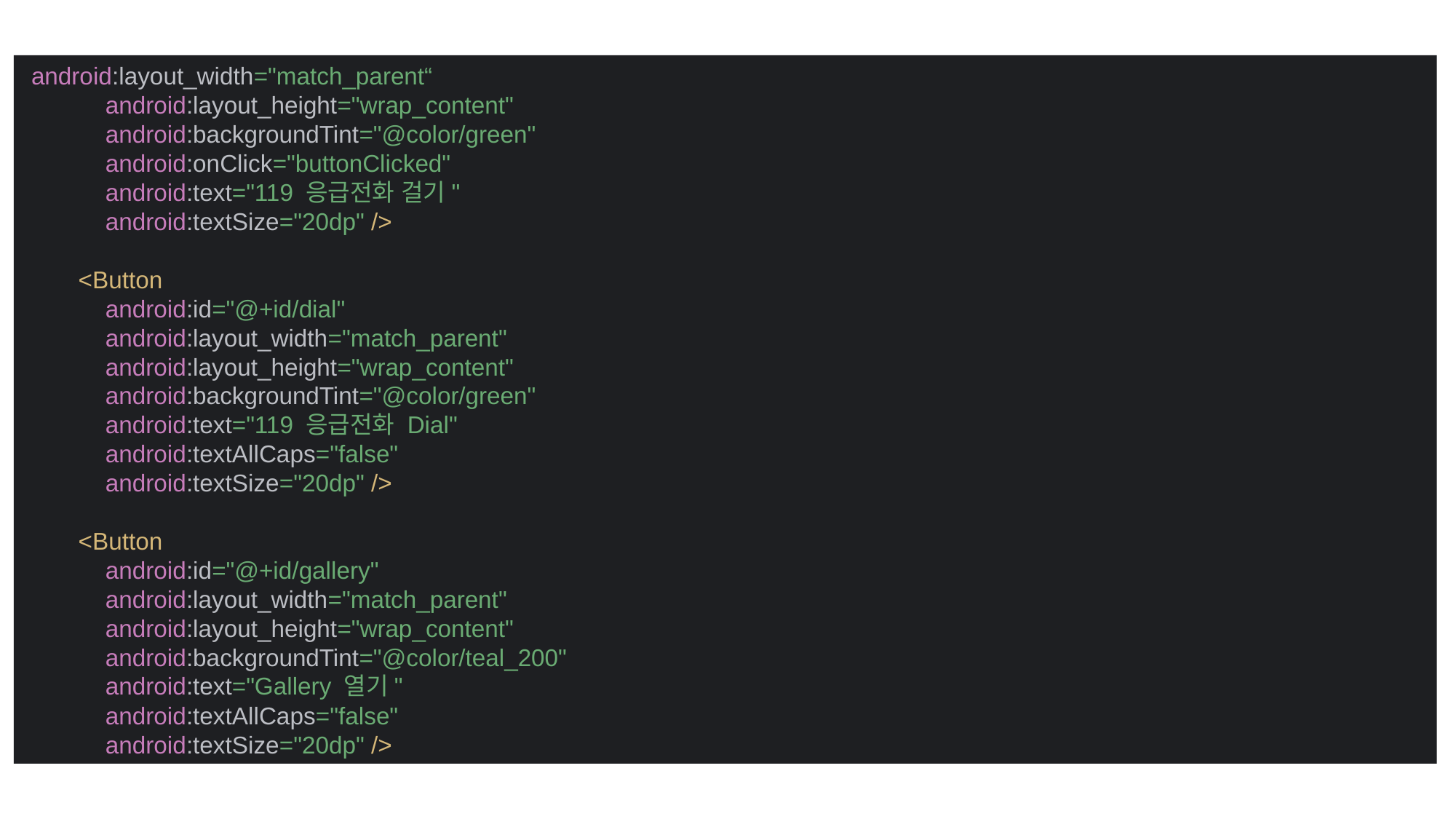

android:layout_width="match_parent“
            android:layout_height="wrap_content"
            android:backgroundTint="@color/green"
            android:onClick="buttonClicked"
            android:text="119 응급전화 걸기"
            android:textSize="20dp" />
        <Button
            android:id="@+id/dial"
            android:layout_width="match_parent"
            android:layout_height="wrap_content"
            android:backgroundTint="@color/green"
            android:text="119 응급전화 Dial"
            android:textAllCaps="false"
            android:textSize="20dp" />
        <Button
            android:id="@+id/gallery"
            android:layout_width="match_parent"
            android:layout_height="wrap_content"
            android:backgroundTint="@color/teal_200"
            android:text="Gallery 열기"
            android:textAllCaps="false"
            android:textSize="20dp" />